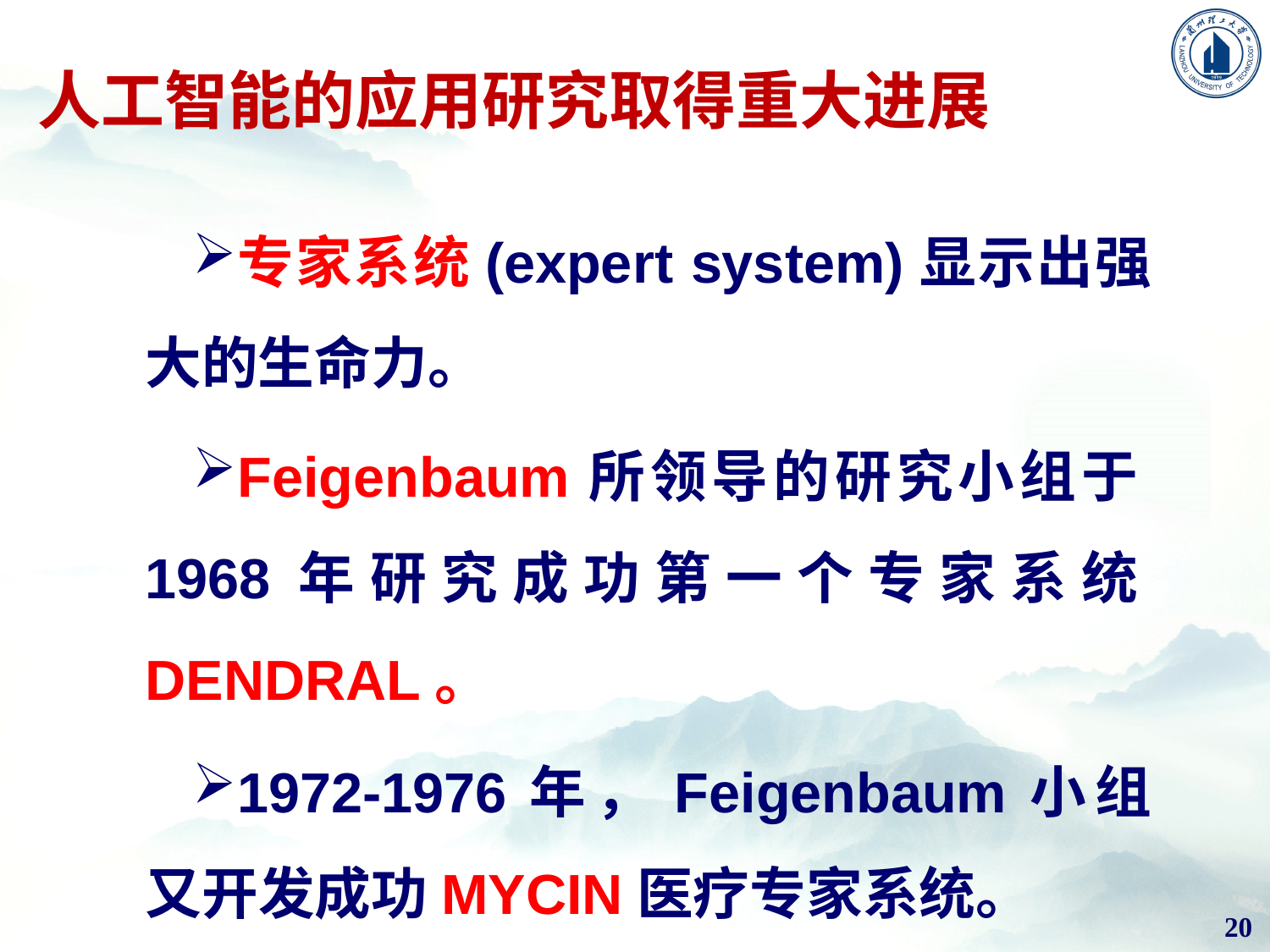

# 人工智能的应用研究取得重大进展
专家系统(expert system)显示出强大的生命力。
Feigenbaum所领导的研究小组于1968年研究成功第一个专家系统DENDRAL。
1972-1976年，Feigenbaum小组又开发成功MYCIN医疗专家系统。
20